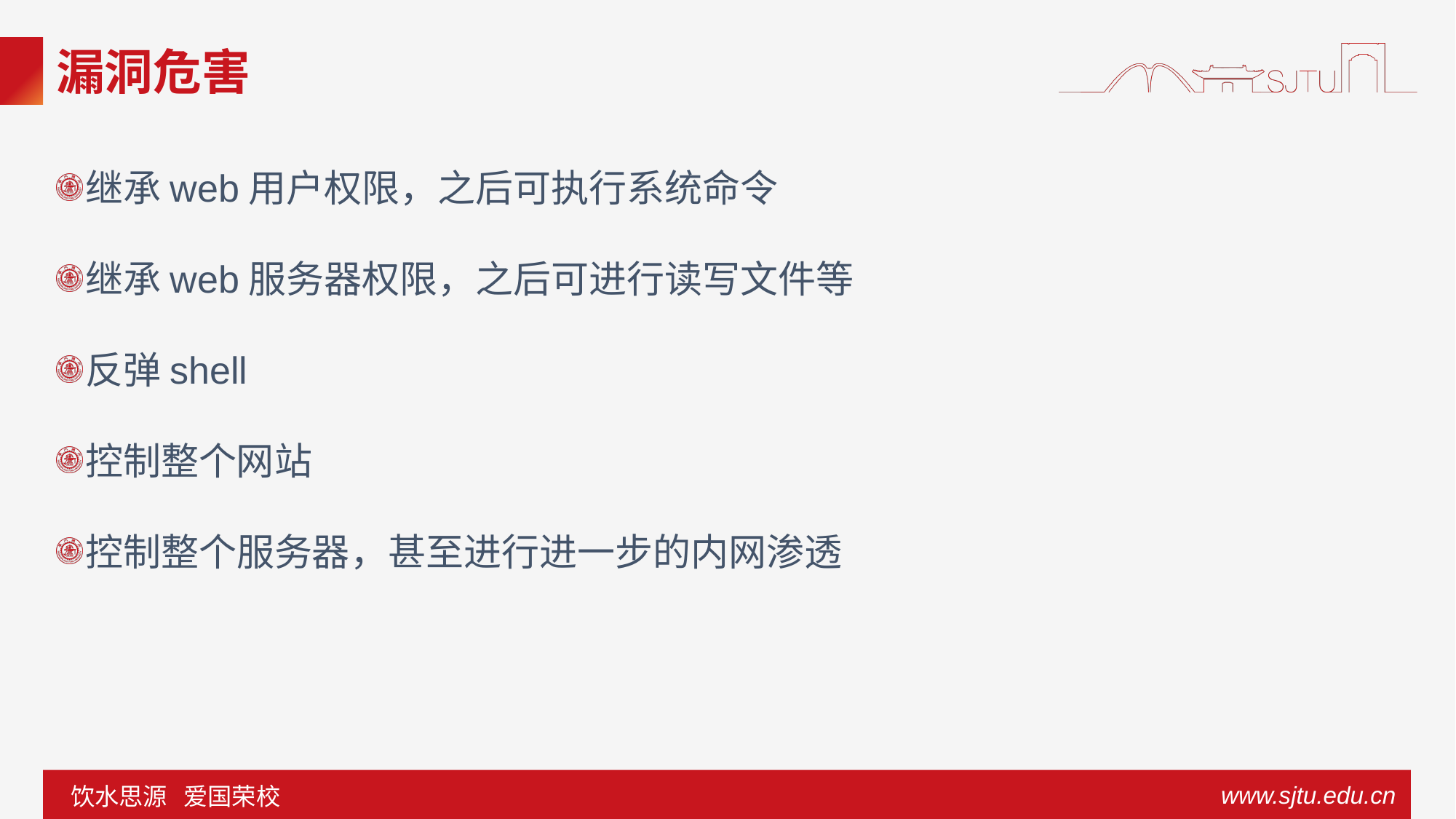

# 漏洞危害
继承web用户权限，之后可执行系统命令
继承web服务器权限，之后可进行读写文件等
反弹shell
控制整个网站
控制整个服务器，甚至进行进一步的内网渗透